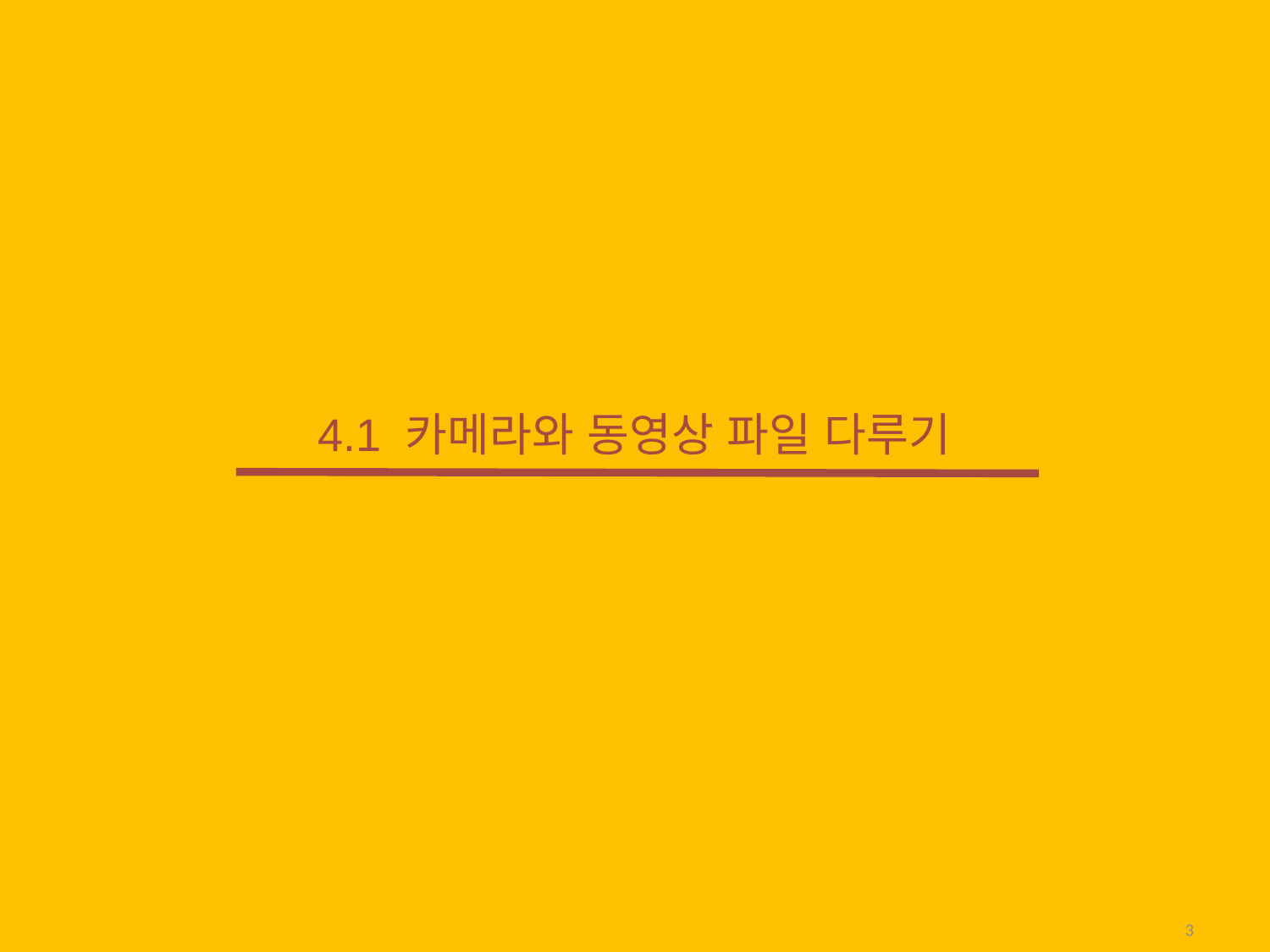

# 4.1 카메라와 동영상 파일 다루기
3